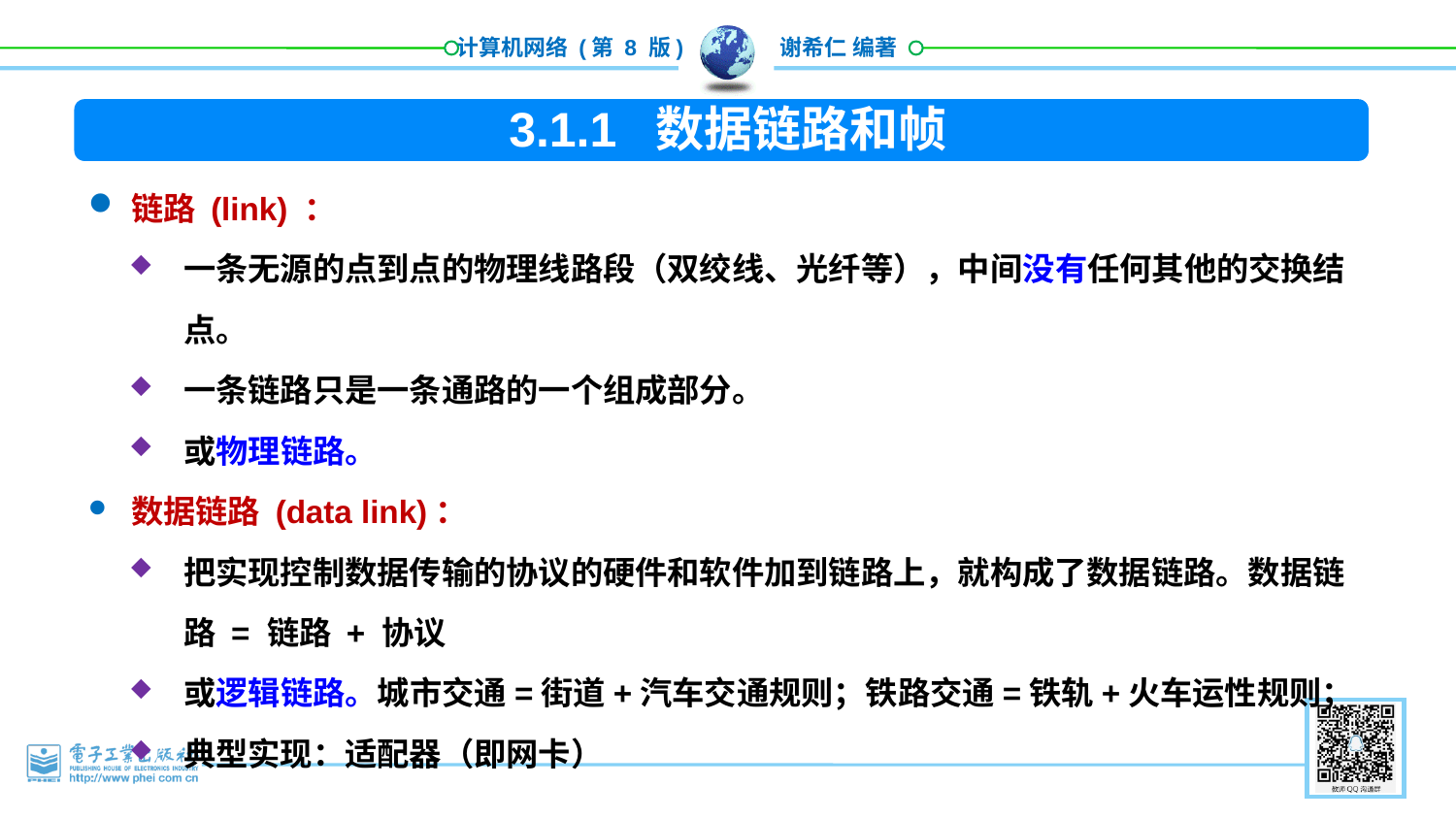

3.1.1  数据链路和帧

链路 (link) ：
一条无源的点到点的物理线路段（双绞线、光纤等），中间没有任何其他的交换结点。
一条链路只是一条通路的一个组成部分。
或物理链路。
数据链路 (data link)：
把实现控制数据传输的协议的硬件和软件加到链路上，就构成了数据链路。数据链路 = 链路 + 协议
或逻辑链路。城市交通=街道+汽车交通规则；铁路交通=铁轨+火车运性规则；
典型实现：适配器（即网卡）